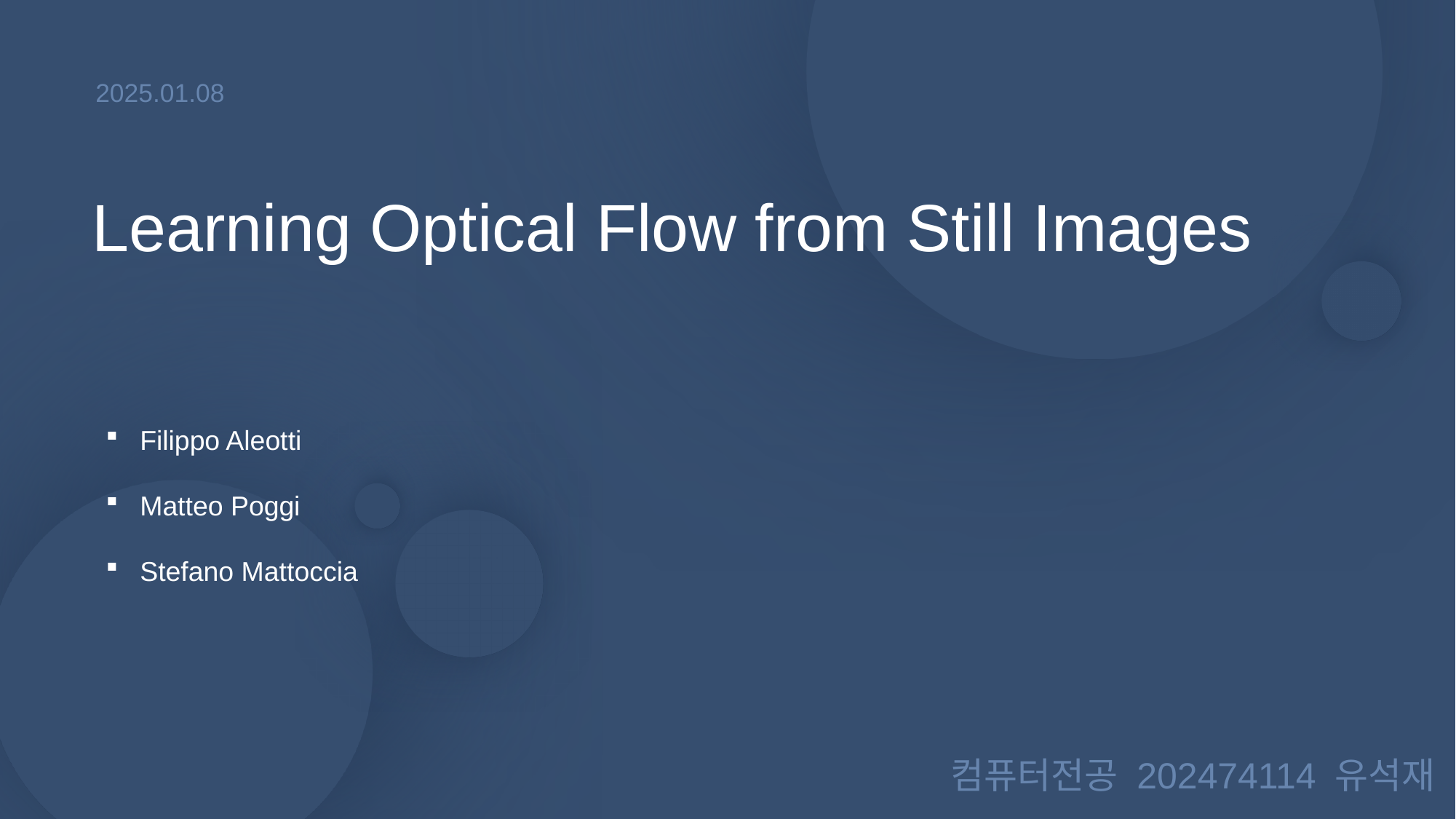

2025.01.08
Learning Optical Flow from Still Images
Filippo Aleotti

Matteo Poggi

Stefano Mattoccia
컴퓨터전공 202474114 유석재